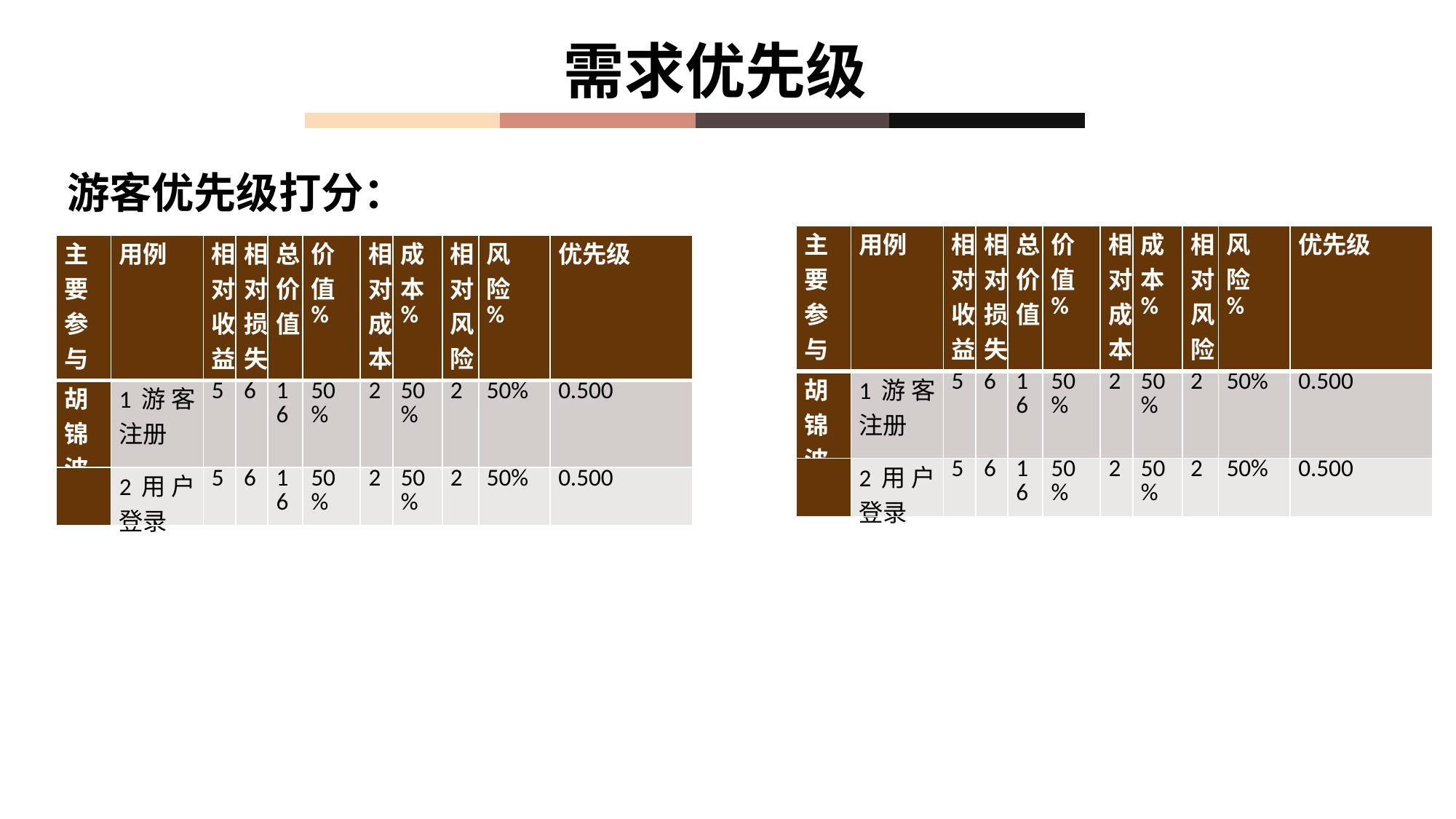

需求优先级
游客优先级打分：
| 主要参与者 | 用例 | 相对收益 | 相对损失 | 总价值 | 价 值 % | 相对成本 | 成 本 % | 相对风险 | 风 险 % | 优先级 |
| --- | --- | --- | --- | --- | --- | --- | --- | --- | --- | --- |
| 胡锦波 | 1游客注册 | 5 | 6 | 16 | 50% | 2 | 50% | 2 | 50% | 0.500 |
|  | 2用户登录 | 5 | 6 | 16 | 50% | 2 | 50% | 2 | 50% | 0.500 |
| 主要参与者 | 用例 | 相对收益 | 相对损失 | 总价值 | 价 值 % | 相对成本 | 成 本 % | 相对风险 | 风 险 % | 优先级 |
| --- | --- | --- | --- | --- | --- | --- | --- | --- | --- | --- |
| 胡锦波 | 1游客注册 | 5 | 6 | 16 | 50% | 2 | 50% | 2 | 50% | 0.500 |
|  | 2用户登录 | 5 | 6 | 16 | 50% | 2 | 50% | 2 | 50% | 0.500 |